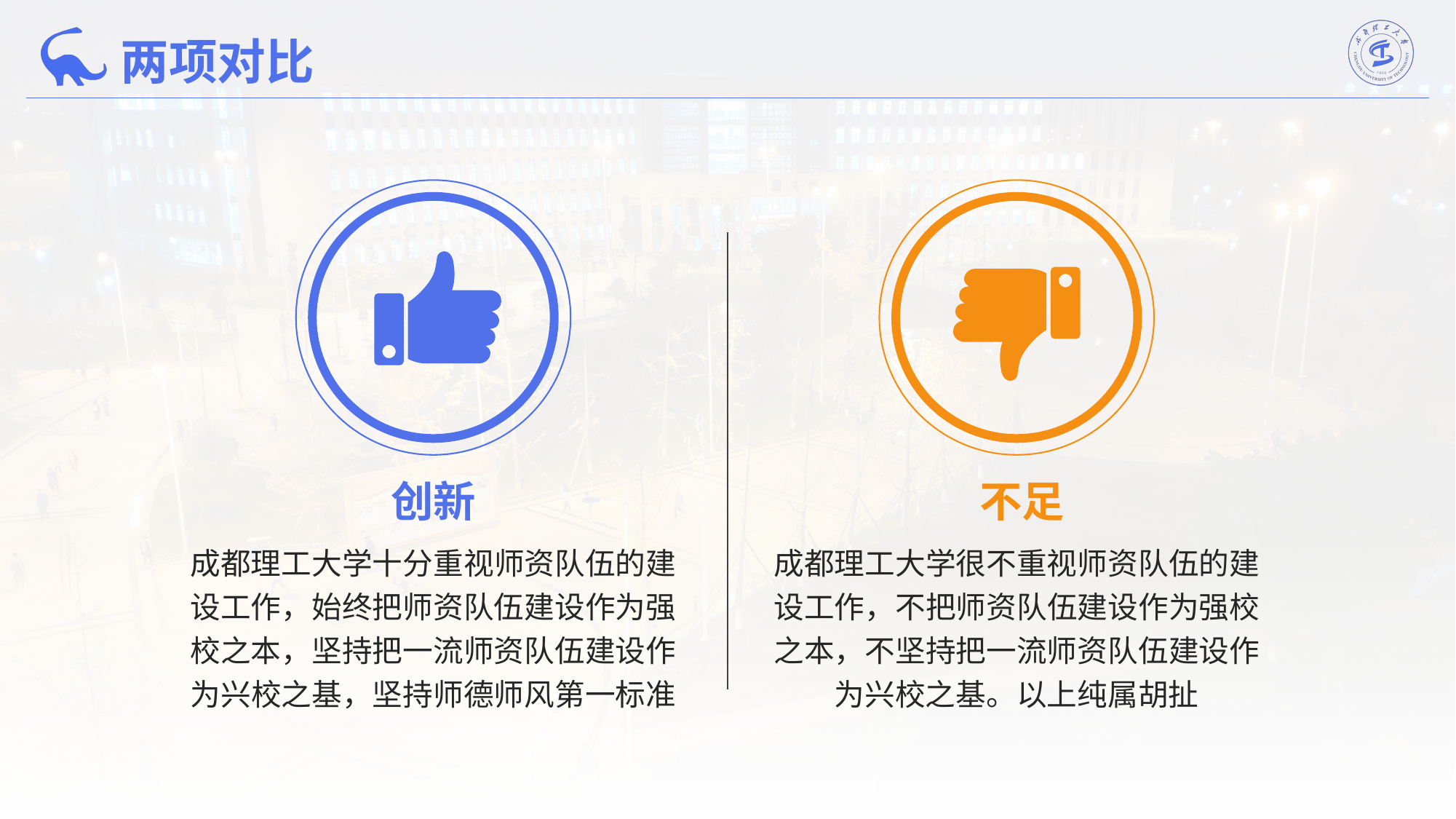

两项对比

创新
不足
成都理工大学十分重视师资队伍的建设工作，始终把师资队伍建设作为强校之本，坚持把一流师资队伍建设作为兴校之基，坚持师德师风第一标准
成都理工大学很不重视师资队伍的建设工作，不把师资队伍建设作为强校之本，不坚持把一流师资队伍建设作为兴校之基。以上纯属胡扯